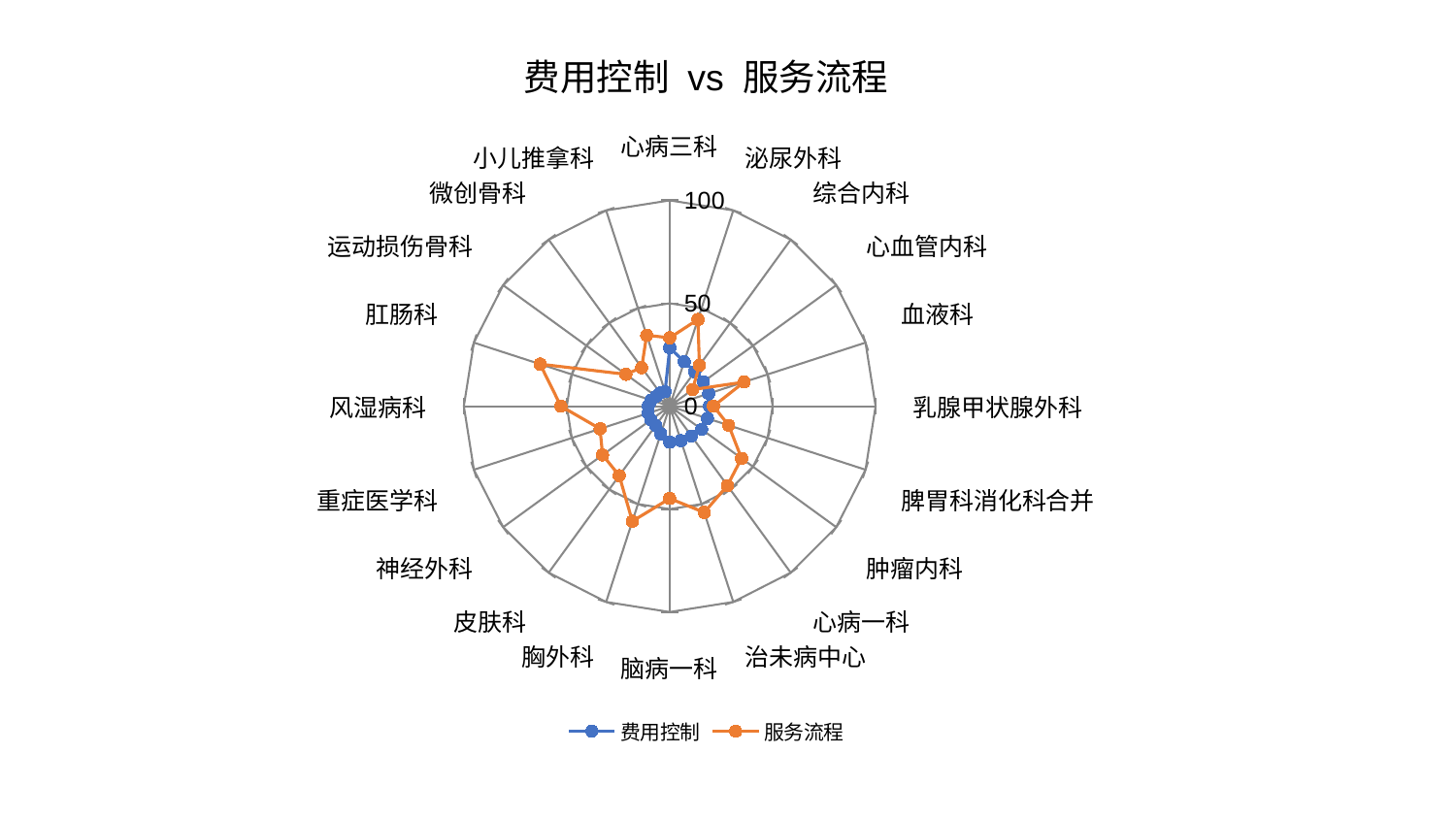

### Chart: 费用控制 vs 服务流程

| Category | 费用控制 | 服务流程 |
|---|---|---|
| 心病三科 | 28.33549672892363 | 33.23381204246995 |
| 泌尿外科 | 22.79073035388889 | 44.29365694696583 |
| 综合内科 | 20.710184497048164 | 24.50684878613399 |
| 心血管内科 | 20.252832659619504 | 13.676095069610271 |
| 血液科 | 19.879464323959592 | 38.01491011900865 |
| 乳腺甲状腺外科 | 19.356063072313052 | 21.246932099355348 |
| 脾胃科消化科合并 | 19.25148846260517 | 30.13562616606856 |
| 肿瘤内科 | 19.17685948828122 | 43.14082570507046 |
| 心病一科 | 17.92566299385592 | 47.65953097262286 |
| 治未病中心 | 17.615075128901783 | 54.27175233980922 |
| 脑病一科 | 17.478755369863688 | 44.85876414093357 |
| 胸外科 | 14.129533747170752 | 58.785533155325794 |
| 皮肤科 | 11.583699756714699 | 41.720640737911204 |
| 神经外科 | 11.25371535644407 | 40.32549970074864 |
| 重症医学科 | 11.042831005355508 | 35.5707949775079 |
| 风湿病科 | 10.432699541613845 | 52.84242258510376 |
| 肛肠科 | 9.462442618855578 | 66.20882205664353 |
| 运动损伤骨科 | 8.105524948910592 | 26.355089903330935 |
| 微创骨科 | 7.941015474835715 | 23.161852234025428 |
| 小儿推拿科 | 7.3871023200014205 | 36.24371044655286 |
45